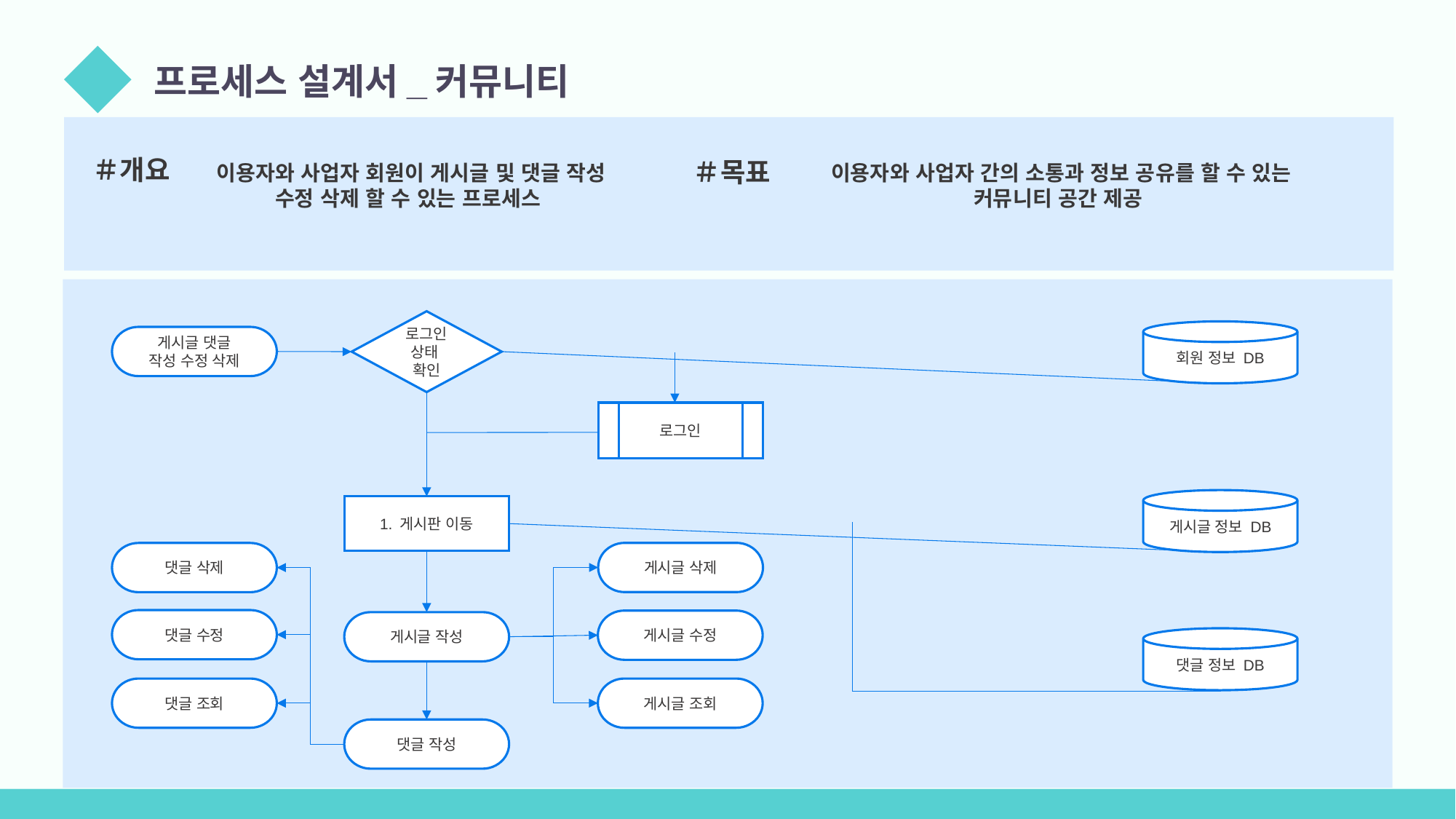

05
프로세스 설계서_커뮤니티

＃개요
＃목표
이용자와 사업자 회원이 게시글 및 댓글 작성 수정 삭제 할 수 있는 프로세스
이용자와 사업자 간의 소통과 정보 공유를 할 수 있는 커뮤니티 공간 제공

로그인 상태
확인
회원 정보 DB
게시글 댓글
작성 수정 삭제
로그인
게시글 정보 DB
1. 게시판 이동
게시글 삭제
댓글 삭제
댓글 수정
게시글 수정
게시글 작성
댓글 정보 DB
댓글 조회
게시글 조회
댓글 작성